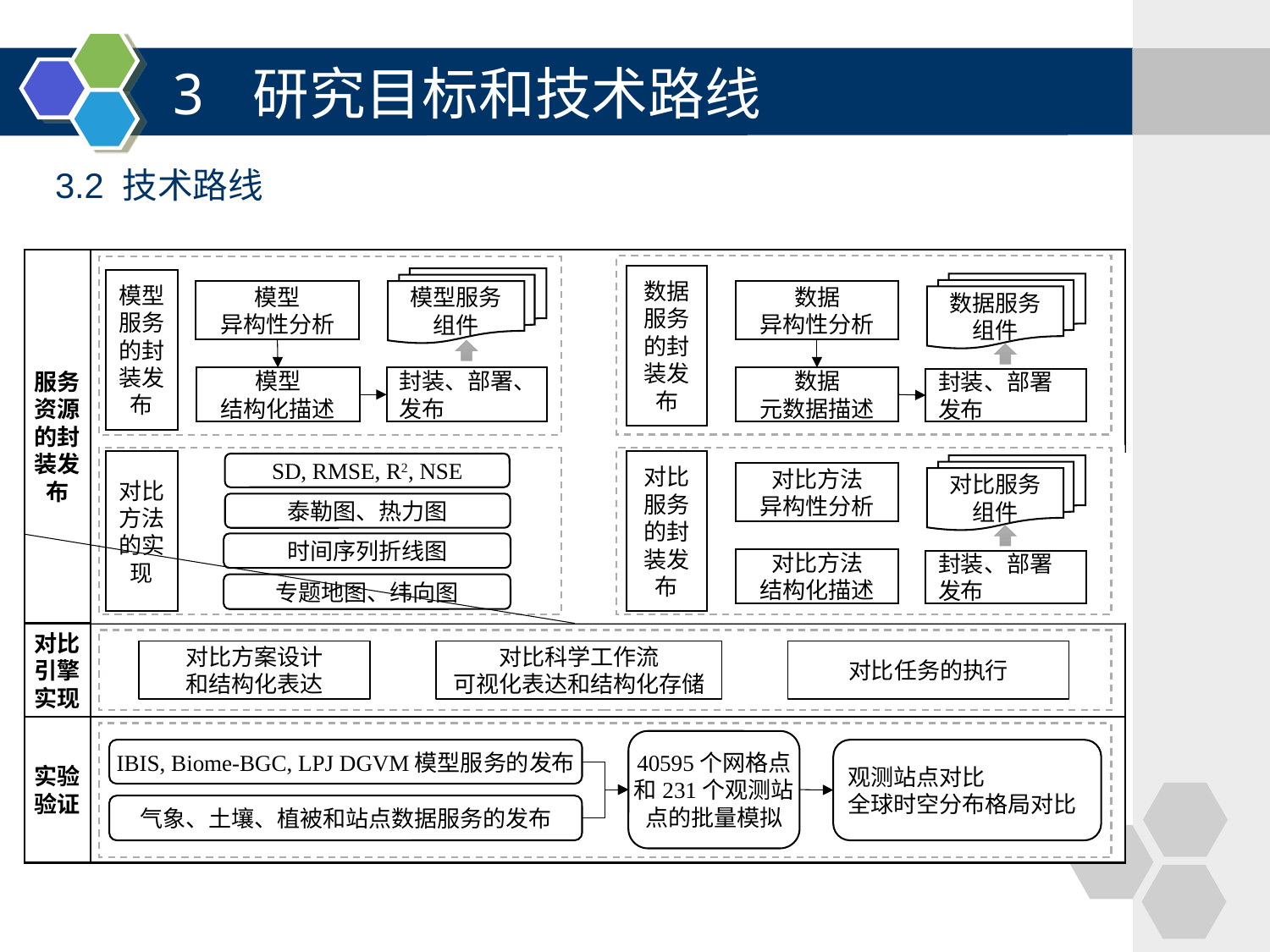

3 研究目标和技术路线
3.2 技术路线
服务资源的封装发布

数据服务的封装发布

模型服务
组件

模型服务的封装发布
数据服务
组件

模型
异构性分析
数据
异构性分析

模型
结构化描述
封装、部署、发布
数据
元数据描述
封装、部署发布

对比方法
的实现
SD, RMSE, R2, NSE
泰勒图、热力图
时间序列折线图
专题地图、纬向图

对比服务的封装发布
对比服务
组件

对比方法
异构性分析

对比方法
结构化描述
封装、部署发布
对比引擎实现

对比方案设计
和结构化表达
对比科学工作流
可视化表达和结构化存储
对比任务的执行
实验验证

40595个网格点和231个观测站点的批量模拟
IBIS, Biome-BGC, LPJ DGVM模型服务的发布
观测站点对比
全球时空分布格局对比
气象、土壤、植被和站点数据服务的发布
14